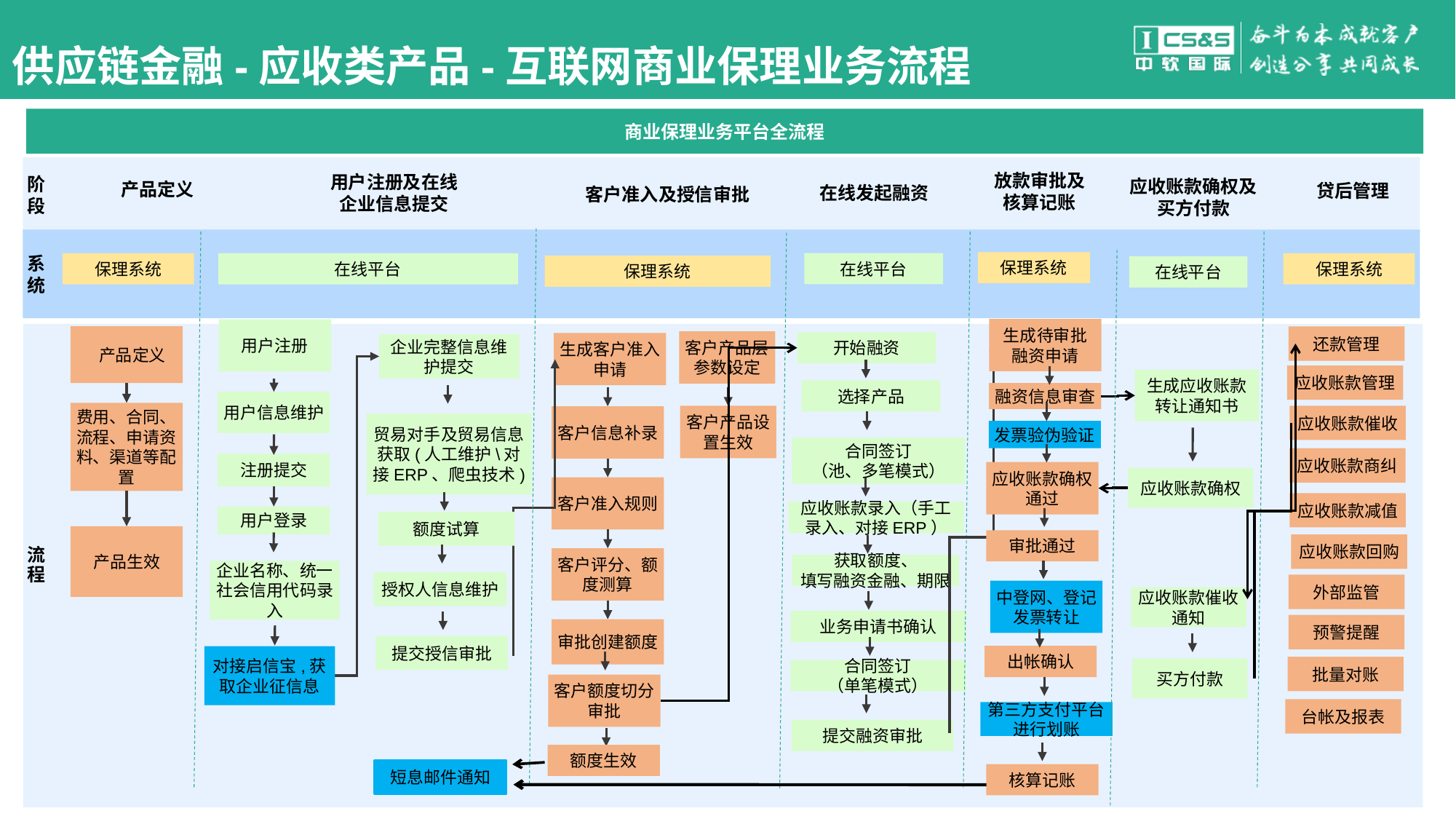

供应链金融-应收类产品-互联网商业保理业务流程
商业保理业务平台全流程
阶
段
产品定义
贷后管理
放款审批及核算记账
用户注册及在线企业信息提交
在线发起融资
客户准入及授信审批
应收账款确权及买方付款
系
统
保理系统
在线平台
保理系统
在线平台
保理系统
保理系统
在线平台
生成待审批
融资申请
用户注册
流
程
  产品定义
还款管理
客户产品层参数设定
开始融资
生成客户准入申请
企业完整信息维护提交
应收账款管理
生成应收账款转让通知书
选择产品
融资信息审查
用户信息维护
费用、合同、流程、申请资料、渠道等配置
应收账款催收
客户产品设置生效
客户信息补录
贸易对手及贸易信息获取(人工维护\对接ERP、爬虫技术)
发票验伪验证
合同签订
（池、多笔模式）
应收账款商纠
注册提交
应收账款确权通过
应收账款确权
客户准入规则
应收账款减值
应收账款录入（手工录入、对接ERP）
用户登录
额度试算
产品生效
审批通过
应收账款回购
客户评分、额度测算
获取额度、
填写融资金融、期限
企业名称、统一社会信用代码录入
授权人信息维护
外部监管
中登网、登记发票转让
应收账款催收通知
业务申请书确认
预警提醒
审批创建额度
提交授信审批
出帐确认
对接启信宝,获取企业征信息
批量对账
买方付款
合同签订
（单笔模式）
客户额度切分审批
台帐及报表
第三方支付平台进行划账
提交融资审批
62
62
额度生效
短息邮件通知
核算记账
拒绝